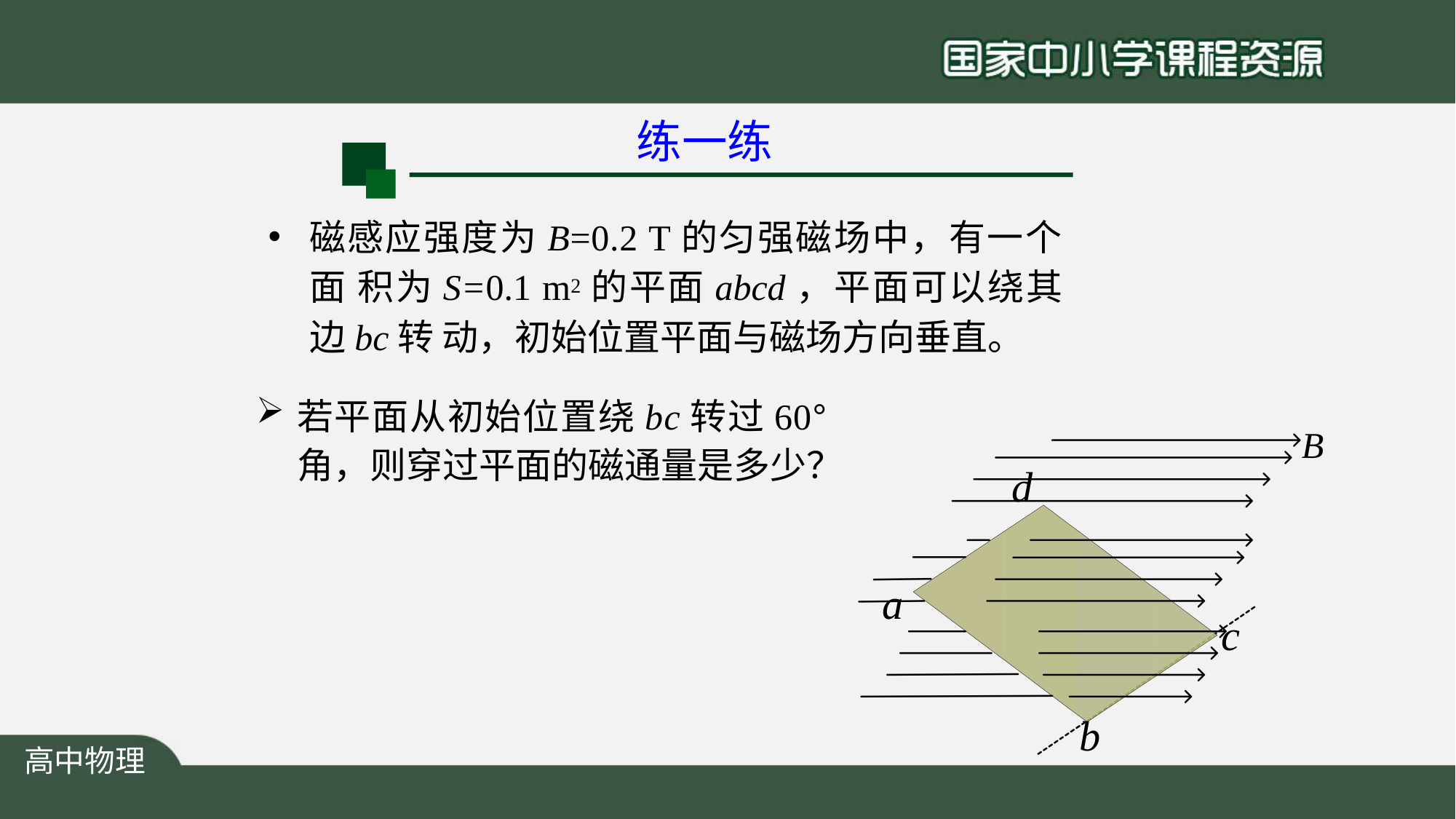

# 练一练

磁感应强度为B=0.2 T的匀强磁场中，有一个面 积为S=0.1 m2的平面abcd，平面可以绕其边bc转 动，初始位置平面与磁场方向垂直。
若平面从初始位置绕bc转过60°  角，则穿过平面的磁通量是多少？
B

d
a
c
b
高中物理